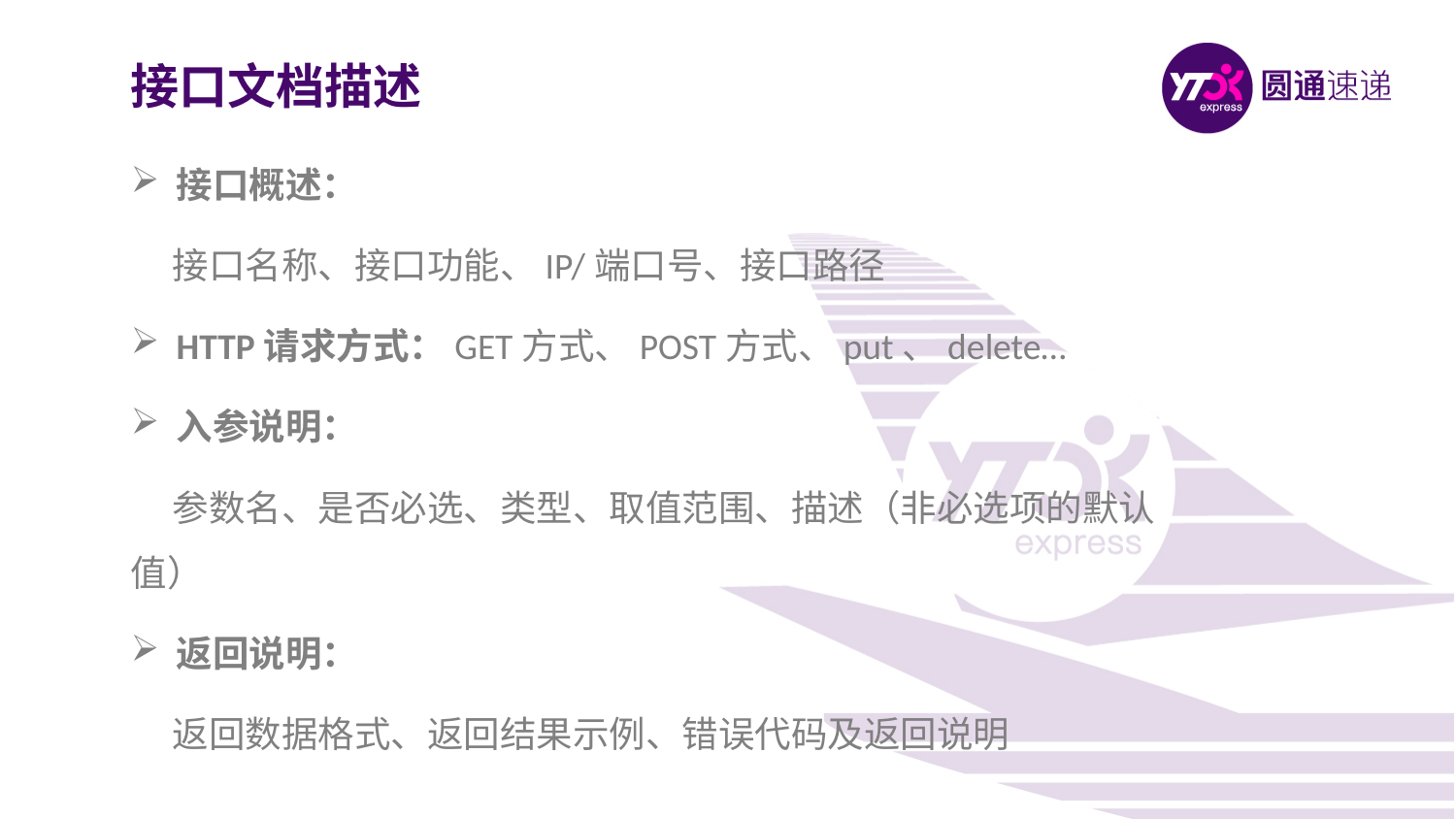

接口文档描述
接口概述：
    接口名称、接口功能、IP/端口号、接口路径
HTTP请求方式：GET方式、POST方式、put、delete…
入参说明：
    参数名、是否必选、类型、取值范围、描述（非必选项的默认值）
返回说明：
    返回数据格式、返回结果示例、错误代码及返回说明